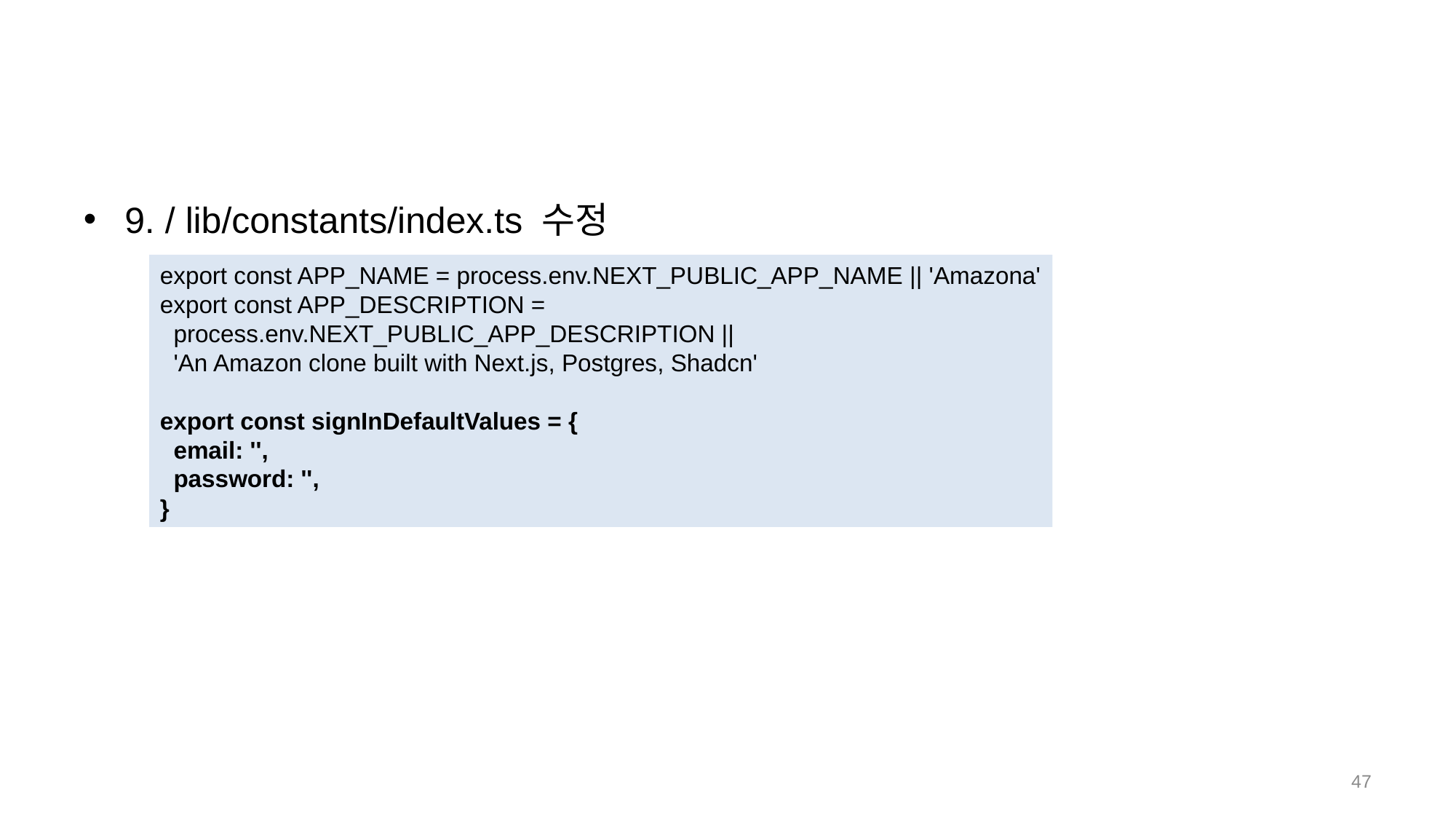

#
9. / lib/constants/index.ts 수정
export const APP_NAME = process.env.NEXT_PUBLIC_APP_NAME || 'Amazona'
export const APP_DESCRIPTION =
  process.env.NEXT_PUBLIC_APP_DESCRIPTION ||
  'An Amazon clone built with Next.js, Postgres, Shadcn'
export const signInDefaultValues = {
  email: '',
  password: '',
}
47